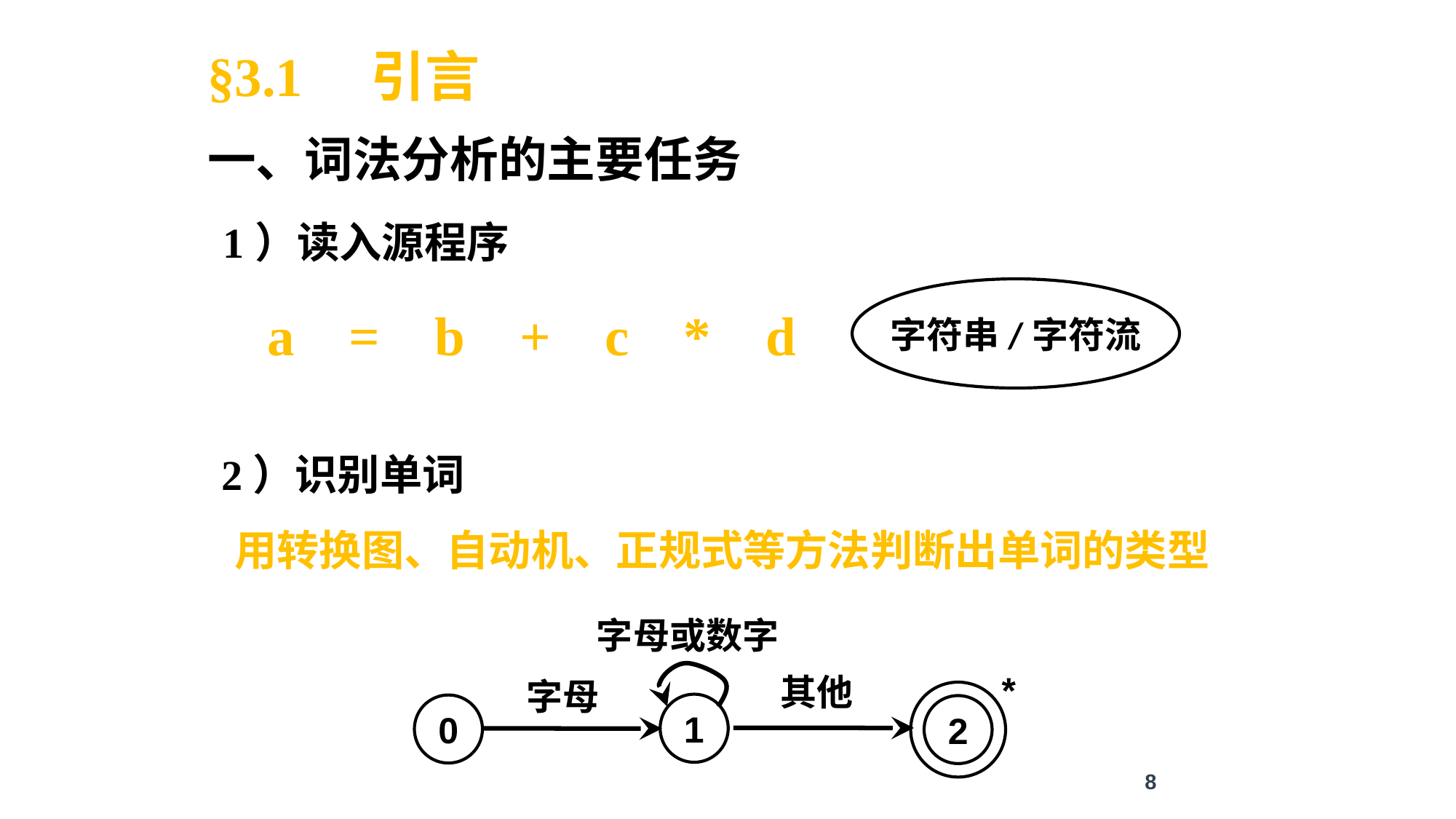

§3.1    引言
一、词法分析的主要任务
1）读入源程序
字符串/字符流
a    =    b    +    c    *    d
2）识别单词
用转换图、自动机、正规式等方法判断出单词的类型
字母或数字
*

其他
字母

2
1
0

8